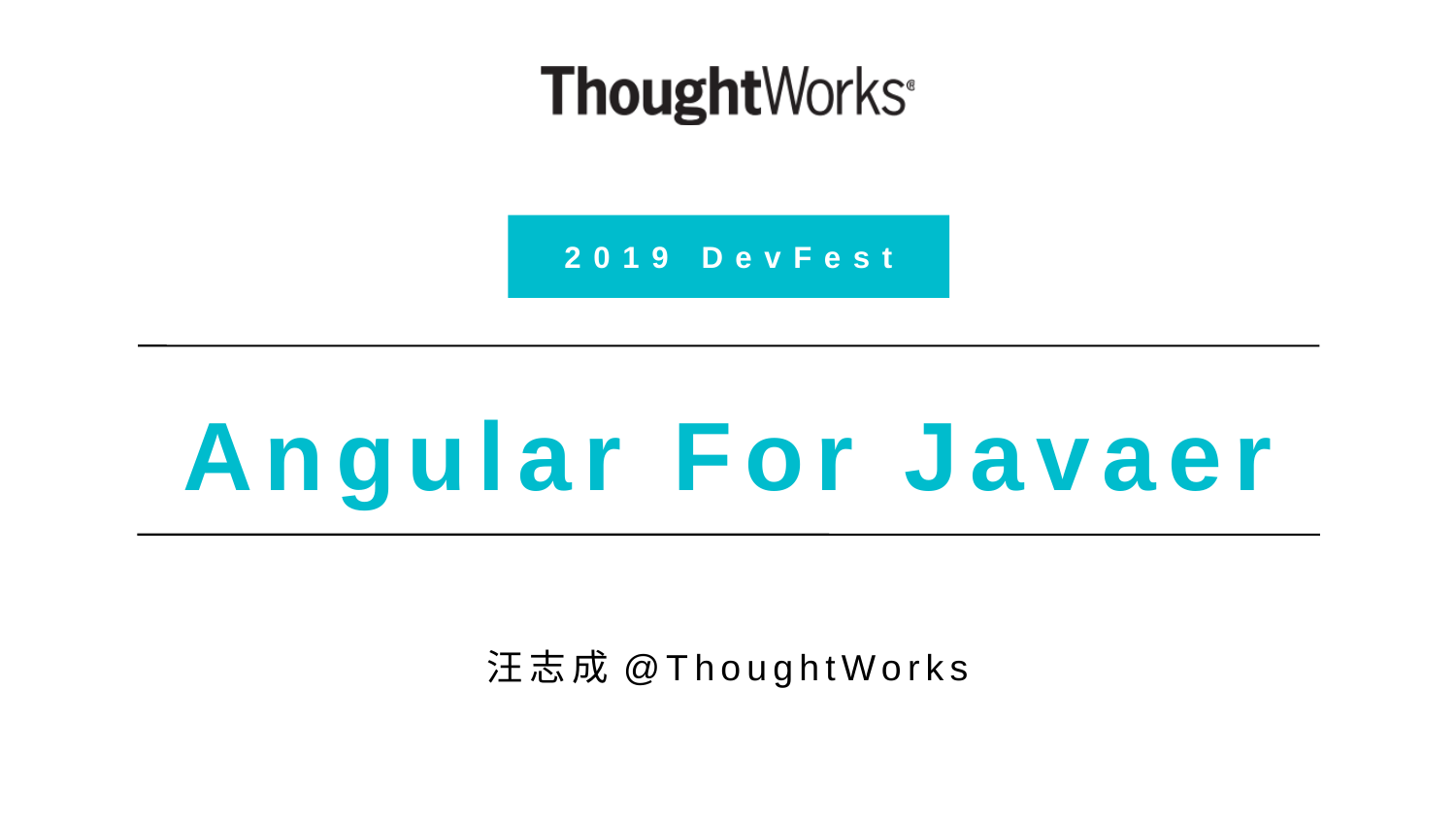

2019 DevFest
# Angular For Javaer
汪志成@ThoughtWorks